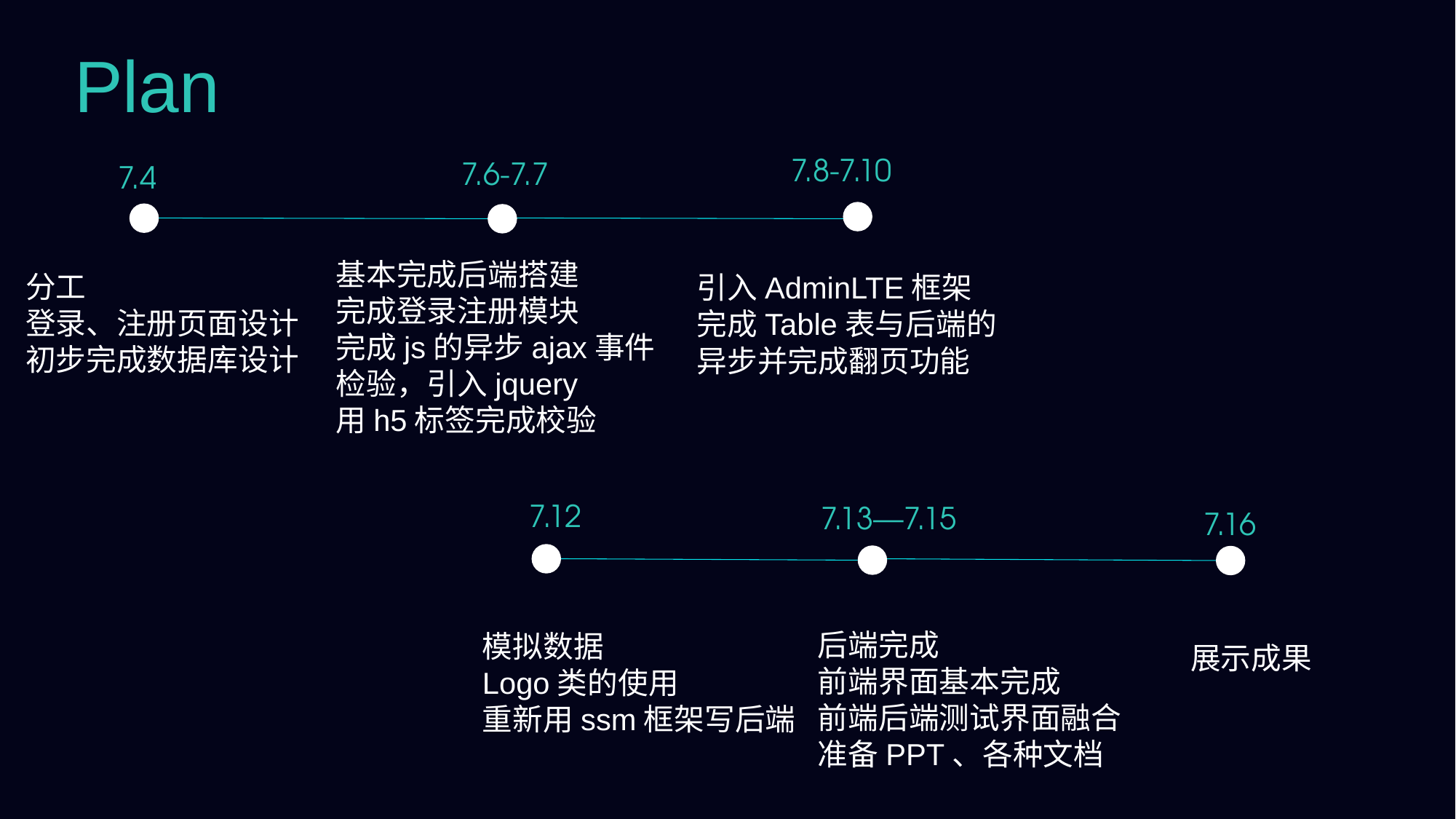

Plan
7.8-7.10
7.6-7.7
7.4

基本完成后端搭建
完成登录注册模块
完成js的异步ajax事件检验，引入jquery
用h5标签完成校验
分工
登录、注册页面设计
初步完成数据库设计
引入AdminLTE框架
完成Table表与后端的异步并完成翻页功能
7.12
7.13—7.15
7.16

后端完成
前端界面基本完成
前端后端测试界面融合
准备PPT、各种文档
模拟数据
Logo类的使用
重新用ssm框架写后端
展示成果